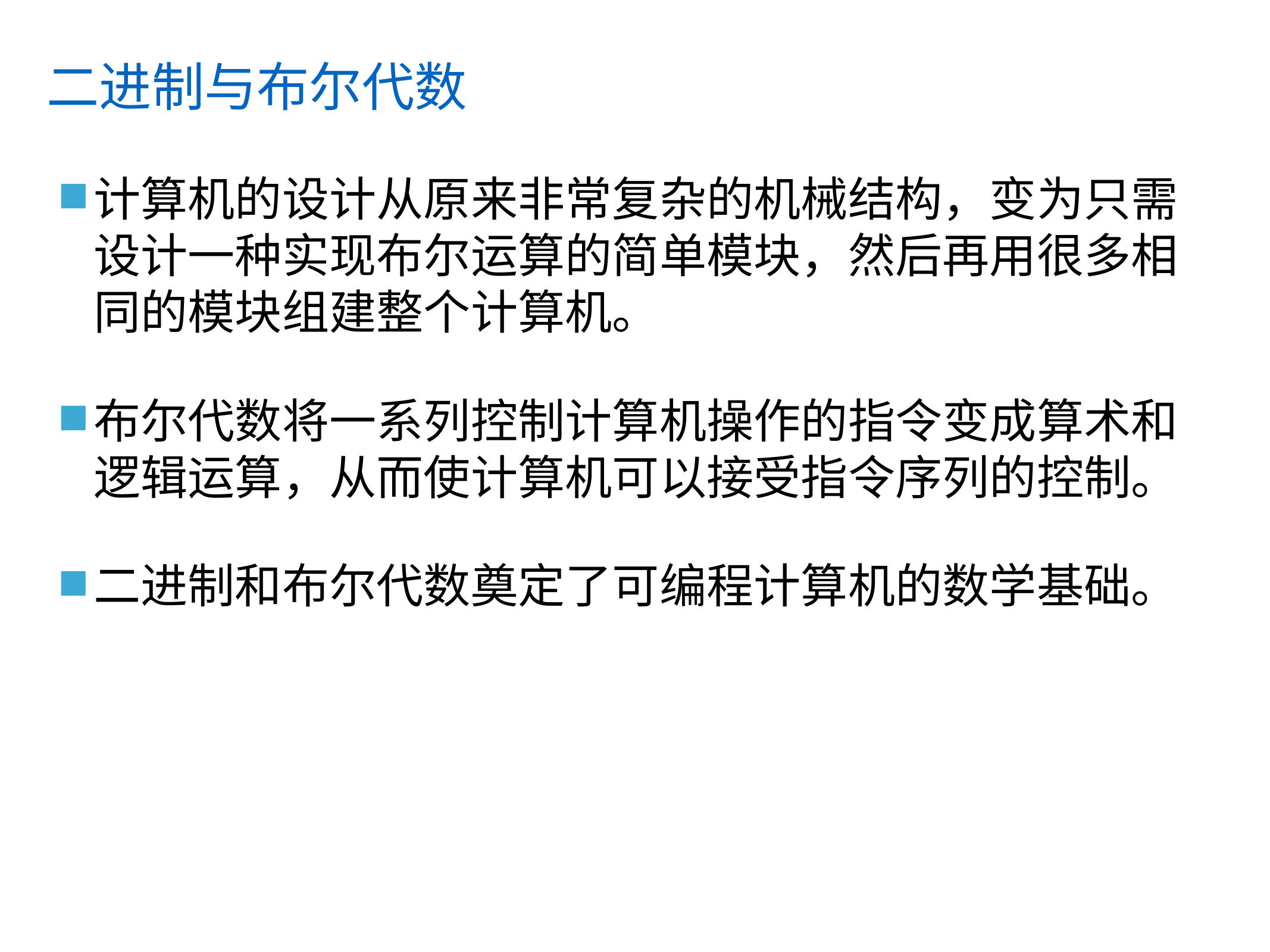

# 二进制与布尔代数
计算机的设计从原来非常复杂的机械结构，变为只需设计一种实现布尔运算的简单模块，然后再用很多相同的模块组建整个计算机。
布尔代数将一系列控制计算机操作的指令变成算术和逻辑运算，从而使计算机可以接受指令序列的控制。
二进制和布尔代数奠定了可编程计算机的数学基础。
13